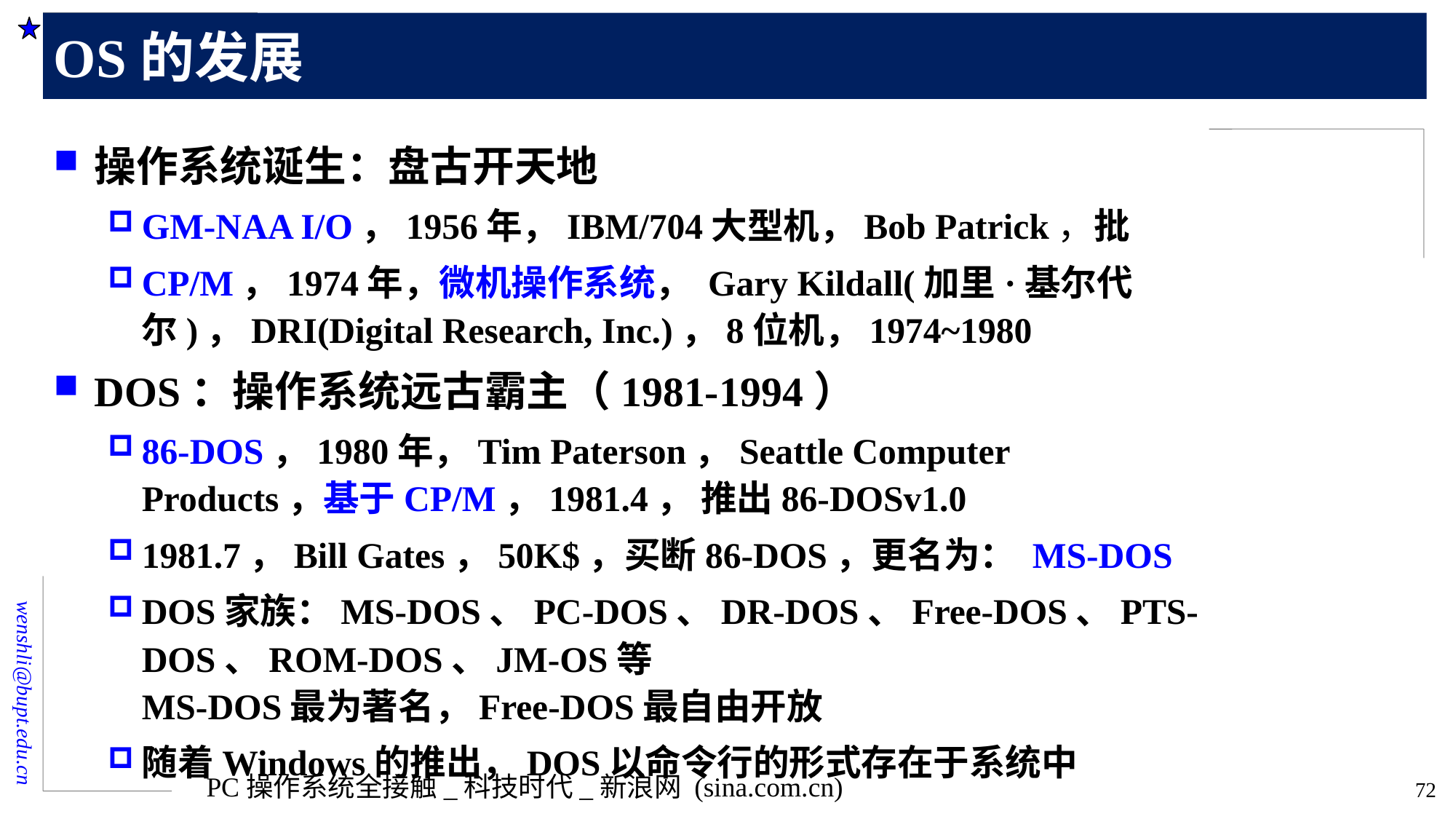

# OS的发展
操作系统诞生：盘古开天地
GM-NAA I/O，1956年，IBM/704大型机，Bob Patrick，批
CP/M，1974年，微机操作系统， Gary Kildall(加里·基尔代尔)，DRI(Digital Research, Inc.)，8位机，1974~1980
DOS：操作系统远古霸主（1981-1994）
86-DOS，1980年，Tim Paterson，Seattle Computer Products，基于CP/M，1981.4， 推出86-DOSv1.0
1981.7，Bill Gates，50K$，买断86-DOS，更名为： MS-DOS
DOS家族：MS-DOS、PC-DOS、DR-DOS、Free-DOS、PTS-DOS、ROM-DOS、JM-OS等
MS-DOS最为著名，Free-DOS最自由开放
随着Windows的推出，DOS以命令行的形式存在于系统中
PC操作系统全接触_科技时代_新浪网 (sina.com.cn)
72